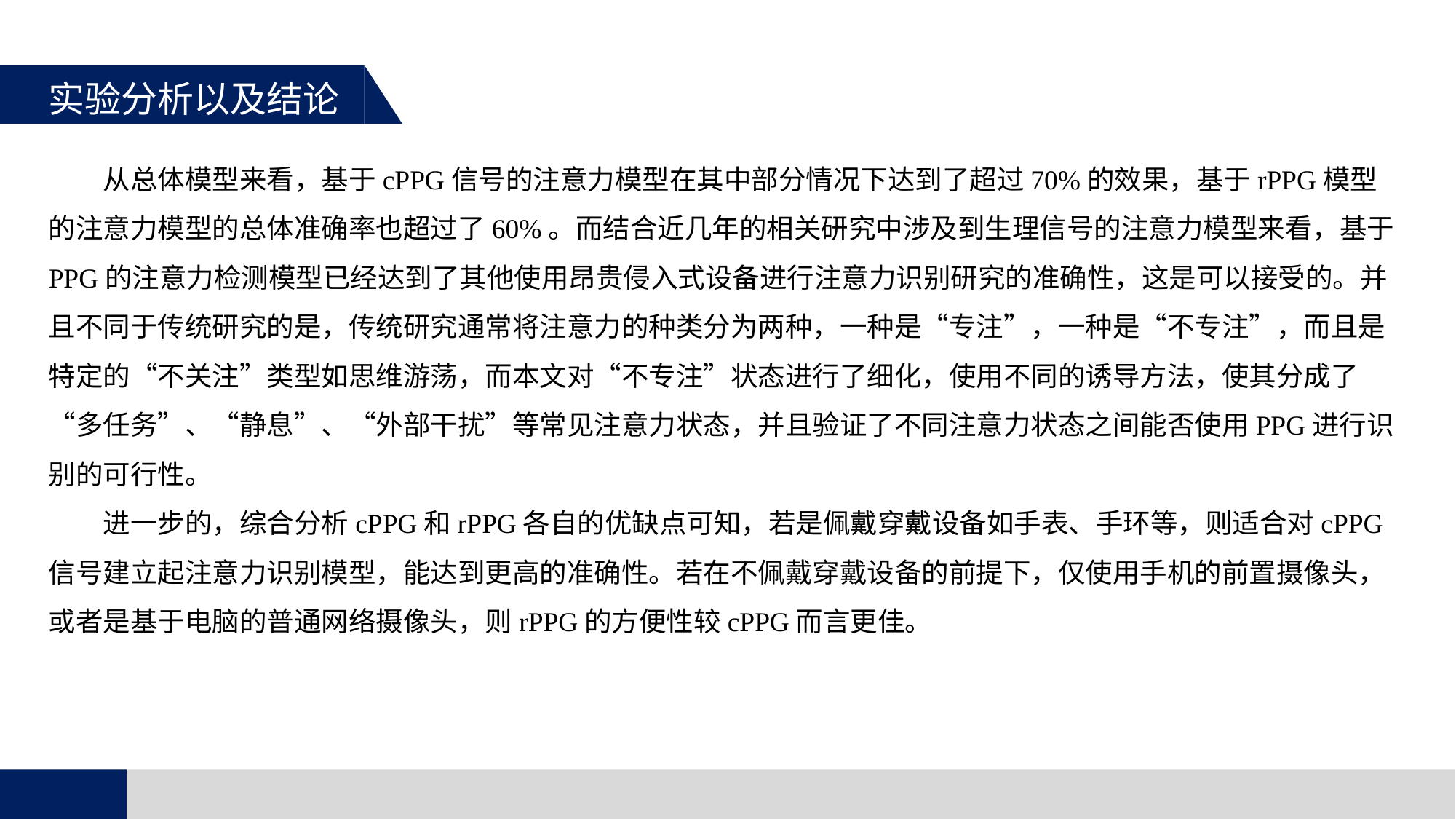

实验分析以及结论
从总体模型来看，基于cPPG信号的注意力模型在其中部分情况下达到了超过70%的效果，基于rPPG模型的注意力模型的总体准确率也超过了60%。而结合近几年的相关研究中涉及到生理信号的注意力模型来看，基于PPG的注意力检测模型已经达到了其他使用昂贵侵入式设备进行注意力识别研究的准确性，这是可以接受的。并且不同于传统研究的是，传统研究通常将注意力的种类分为两种，一种是“专注”，一种是“不专注”，而且是特定的“不关注”类型如思维游荡，而本文对“不专注”状态进行了细化，使用不同的诱导方法，使其分成了“多任务”、“静息”、“外部干扰”等常见注意力状态，并且验证了不同注意力状态之间能否使用PPG进行识别的可行性。
进一步的，综合分析cPPG和rPPG各自的优缺点可知，若是佩戴穿戴设备如手表、手环等，则适合对cPPG信号建立起注意力识别模型，能达到更高的准确性。若在不佩戴穿戴设备的前提下，仅使用手机的前置摄像头，或者是基于电脑的普通网络摄像头，则rPPG的方便性较cPPG而言更佳。